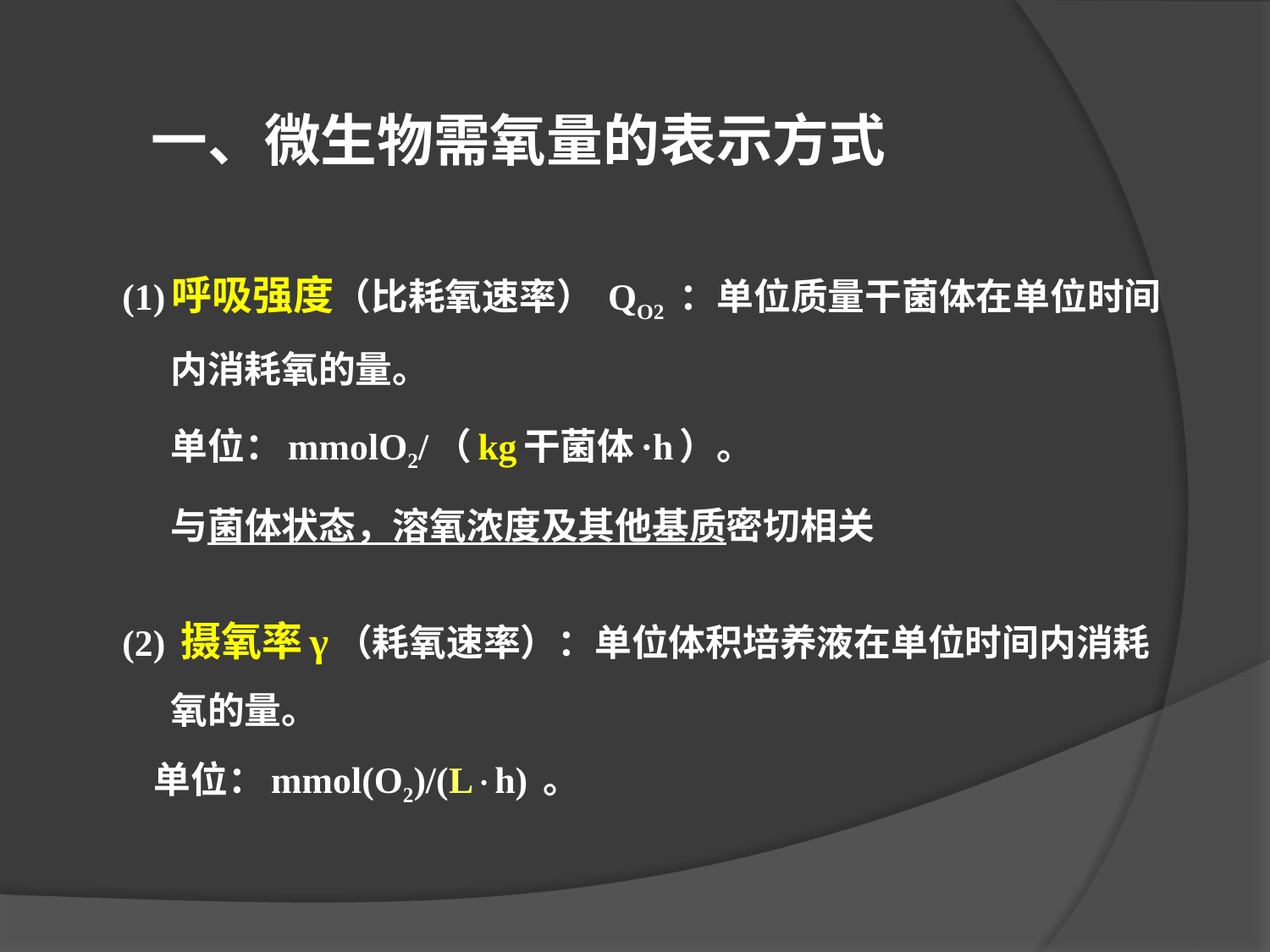

# 一、微生物需氧量的表示方式
(1)呼吸强度（比耗氧速率） QO2 ：单位质量干菌体在单位时间内消耗氧的量。
     单位：mmolO2/（kg干菌体·h）。
     与菌体状态，溶氧浓度及其他基质密切相关
(2) 摄氧率γ（耗氧速率）：单位体积培养液在单位时间内消耗氧的量。
   单位：mmol(O2)/(L⋅h) 。